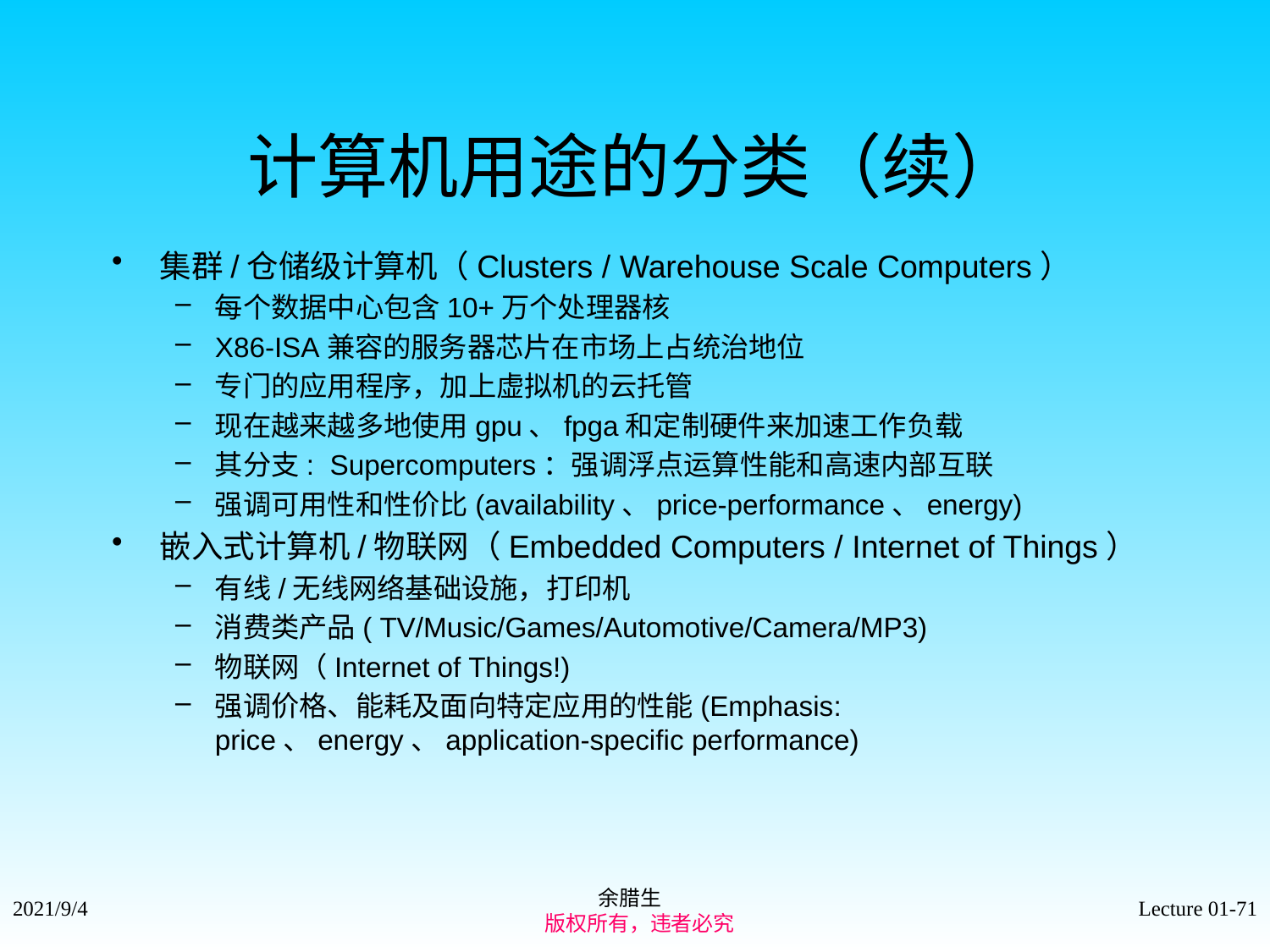

# 计算机用途的分类（续）
集群/仓储级计算机（Clusters / Warehouse Scale Computers）
每个数据中心包含10+万个处理器核
X86-ISA兼容的服务器芯片在市场上占统治地位
专门的应用程序，加上虚拟机的云托管
现在越来越多地使用gpu、fpga和定制硬件来加速工作负载
其分支:  Supercomputers：强调浮点运算性能和高速内部互联
强调可用性和性价比(availability、price-performance、energy)
嵌入式计算机/物联网（Embedded Computers / Internet of Things）
有线/无线网络基础设施，打印机
消费类产品( TV/Music/Games/Automotive/Camera/MP3)
物联网（Internet of Things!)
强调价格、能耗及面向特定应用的性能(Emphasis:  price、energy、application-specific performance)
余腊生
 版权所有，违者必究
2021/9/4
Lecture 01-71